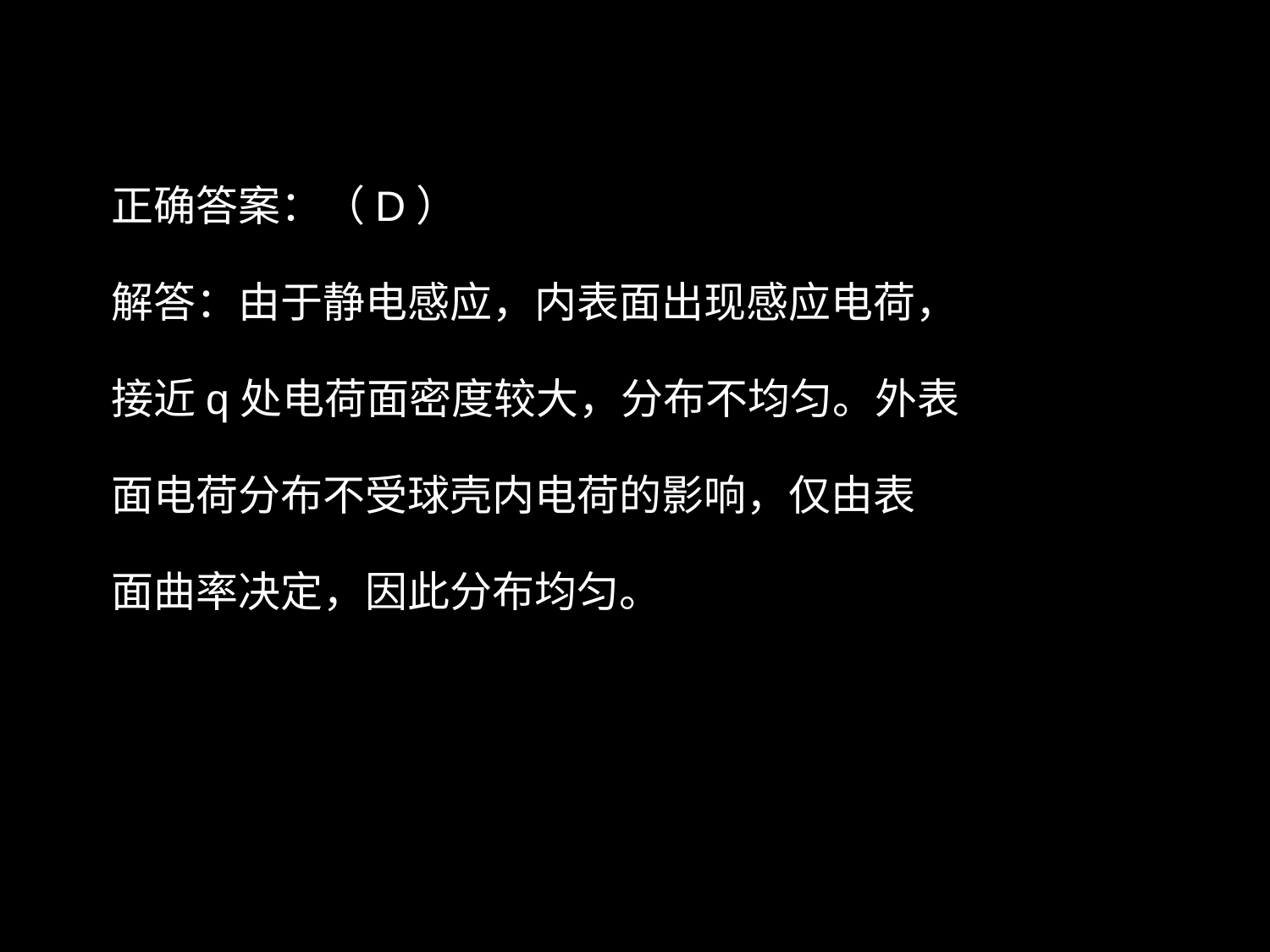

正确答案：（D）
解答：由于静电感应，内表面出现感应电荷，
接近q处电荷面密度较大，分布不均匀。外表
面电荷分布不受球壳内电荷的影响，仅由表
面曲率决定，因此分布均匀。